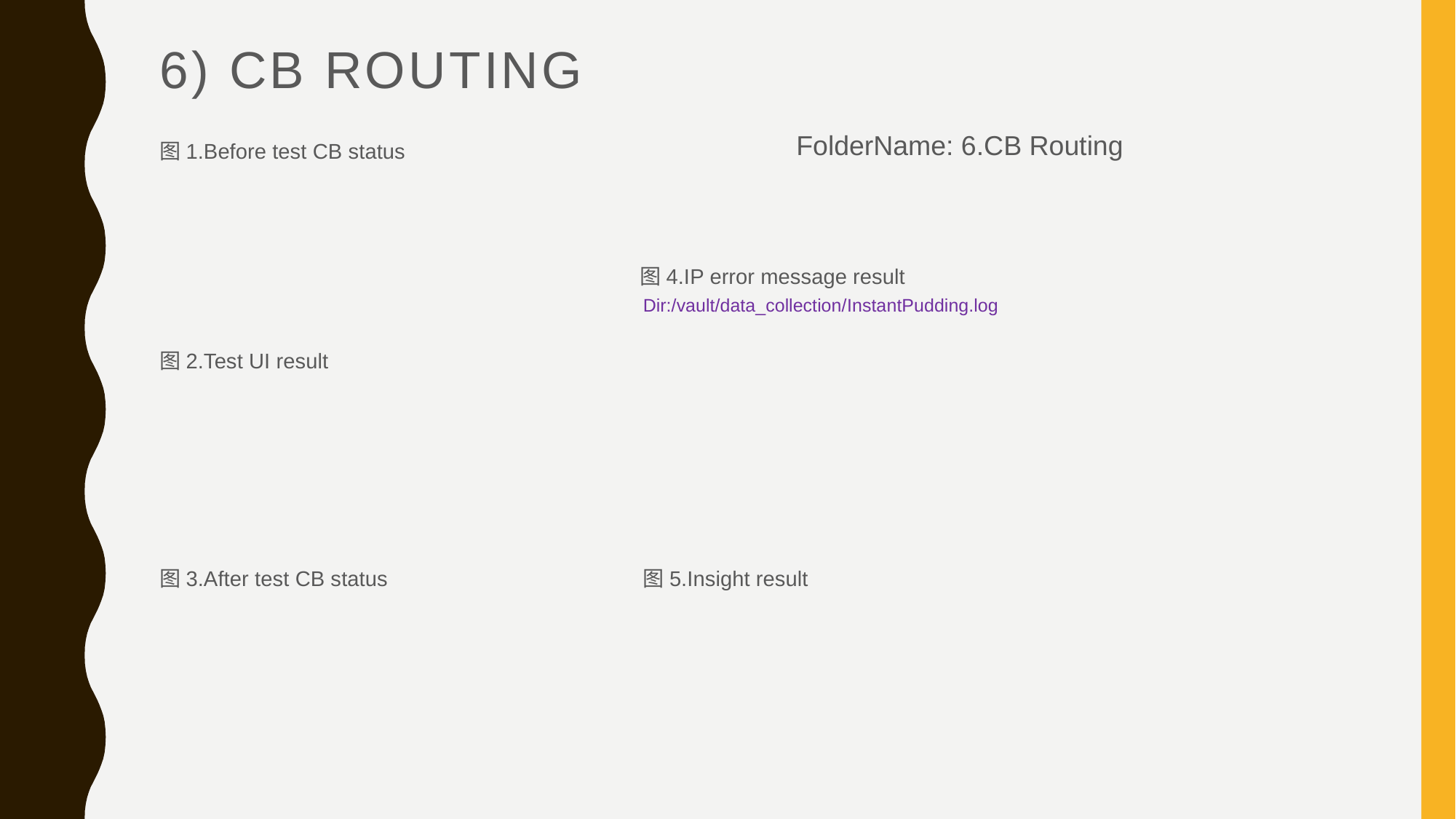

# 6) CB Routing
FolderName: 6.CB Routing
图1.Before test CB status
图4.IP error message result
Dir:/vault/data_collection/InstantPudding.log
图2.Test UI result
图5.Insight result
图3.After test CB status